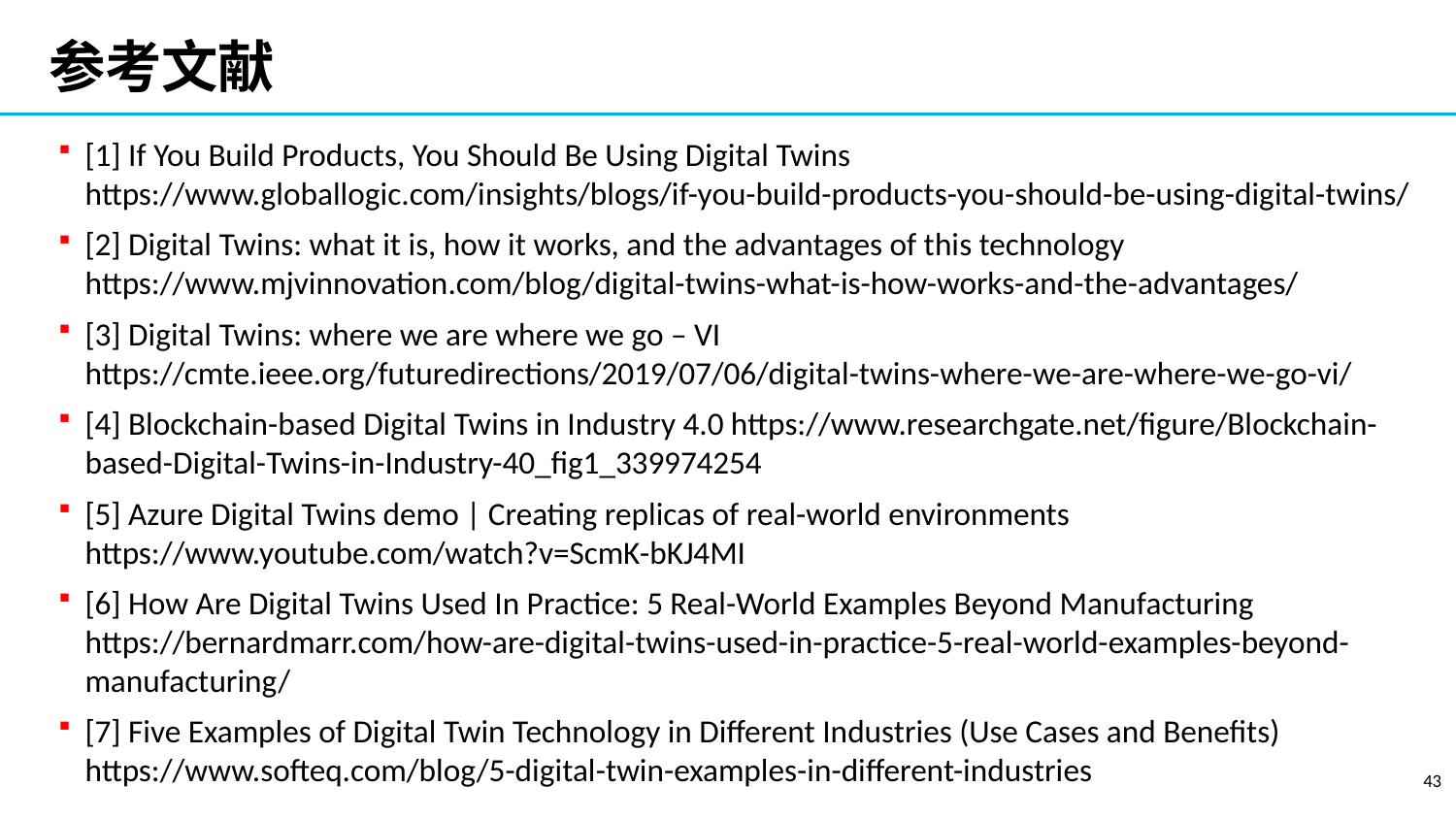

# 参考文献

[1] If You Build Products, You Should Be Using Digital Twins https://www.globallogic.com/insights/blogs/if-you-build-products-you-should-be-using-digital-twins/
[2] Digital Twins: what it is, how it works, and the advantages of this technology https://www.mjvinnovation.com/blog/digital-twins-what-is-how-works-and-the-advantages/
[3] Digital Twins: where we are where we go – VI https://cmte.ieee.org/futuredirections/2019/07/06/digital-twins-where-we-are-where-we-go-vi/
[4] Blockchain-based Digital Twins in Industry 4.0 https://www.researchgate.net/figure/Blockchain-based-Digital-Twins-in-Industry-40_fig1_339974254
[5] Azure Digital Twins demo | Creating replicas of real-world environments https://www.youtube.com/watch?v=ScmK-bKJ4MI
[6] How Are Digital Twins Used In Practice: 5 Real-World Examples Beyond Manufacturing https://bernardmarr.com/how-are-digital-twins-used-in-practice-5-real-world-examples-beyond-manufacturing/
[7] Five Examples of Digital Twin Technology in Different Industries (Use Cases and Benefits) https://www.softeq.com/blog/5-digital-twin-examples-in-different-industries
43